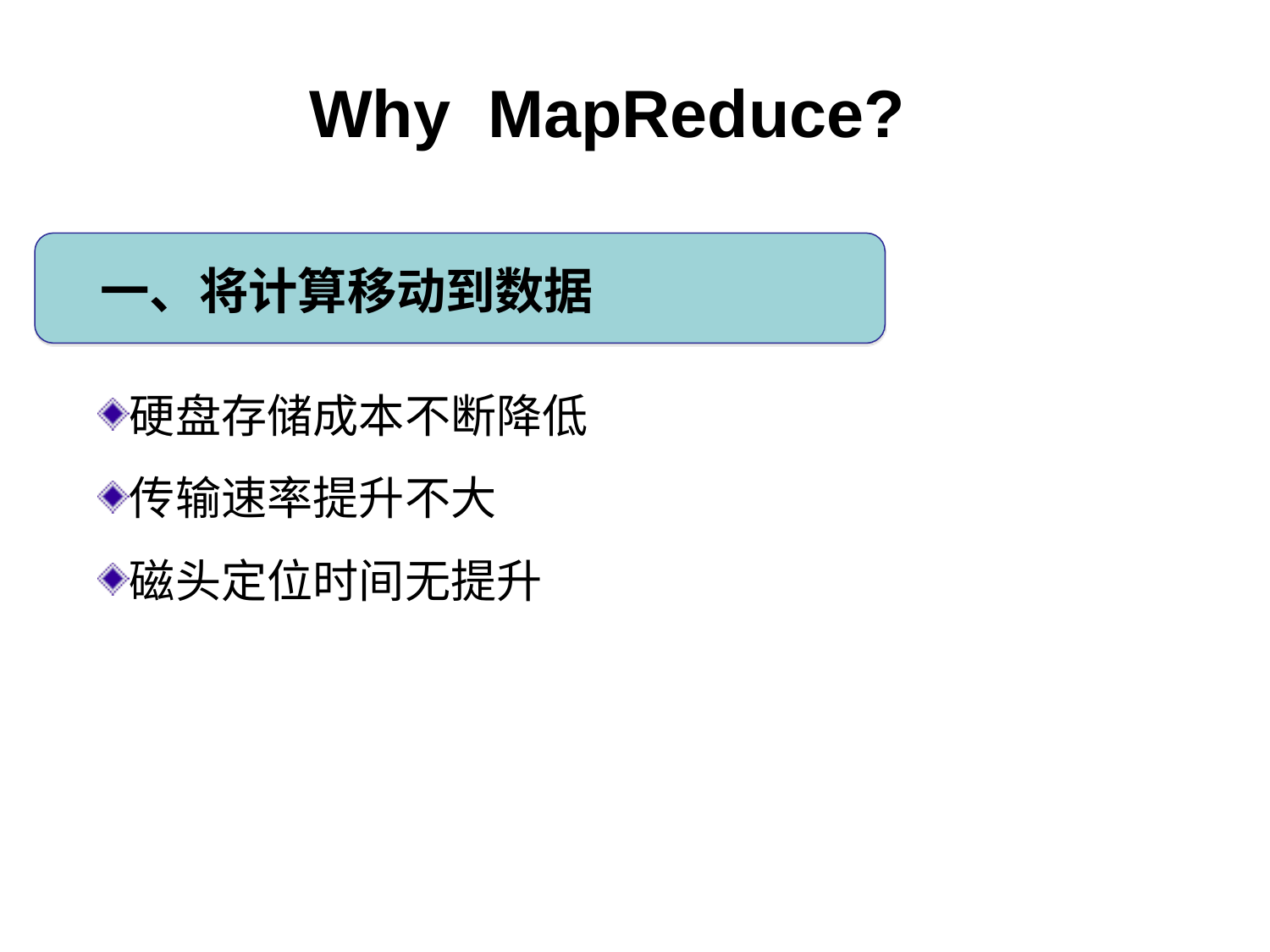

Why  MapReduce?

一、将计算移动到数据
硬盘存储成本不断降低
传输速率提升不大
磁头定位时间无提升